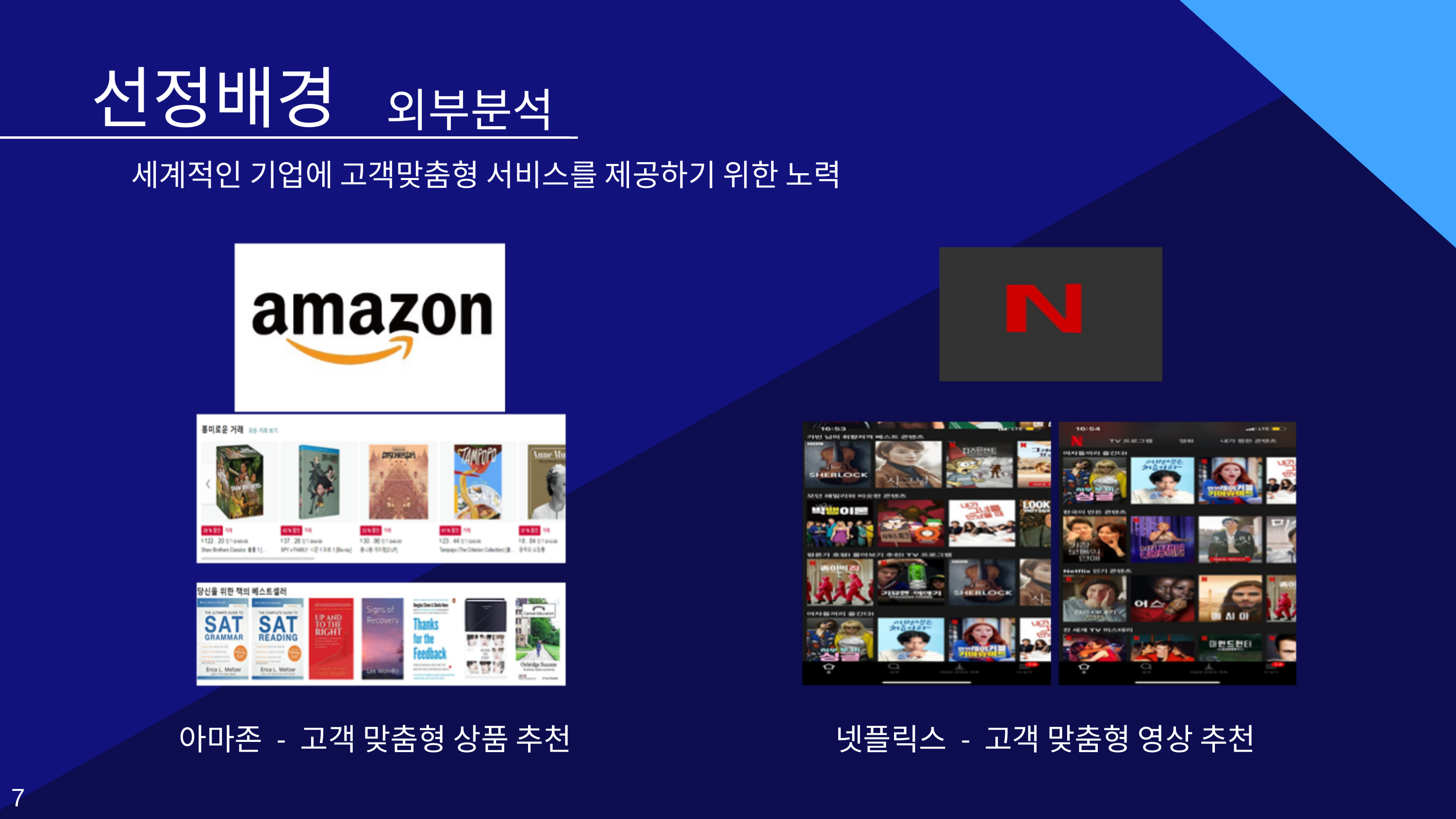

선정배경
외부분석

세계적인 기업에 고객맞춤형 서비스를 제공하기 위한 노력

아마존 - 고객 맞춤형 상품 추천
넷플릭스 - 고객 맞춤형 영상 추천
7